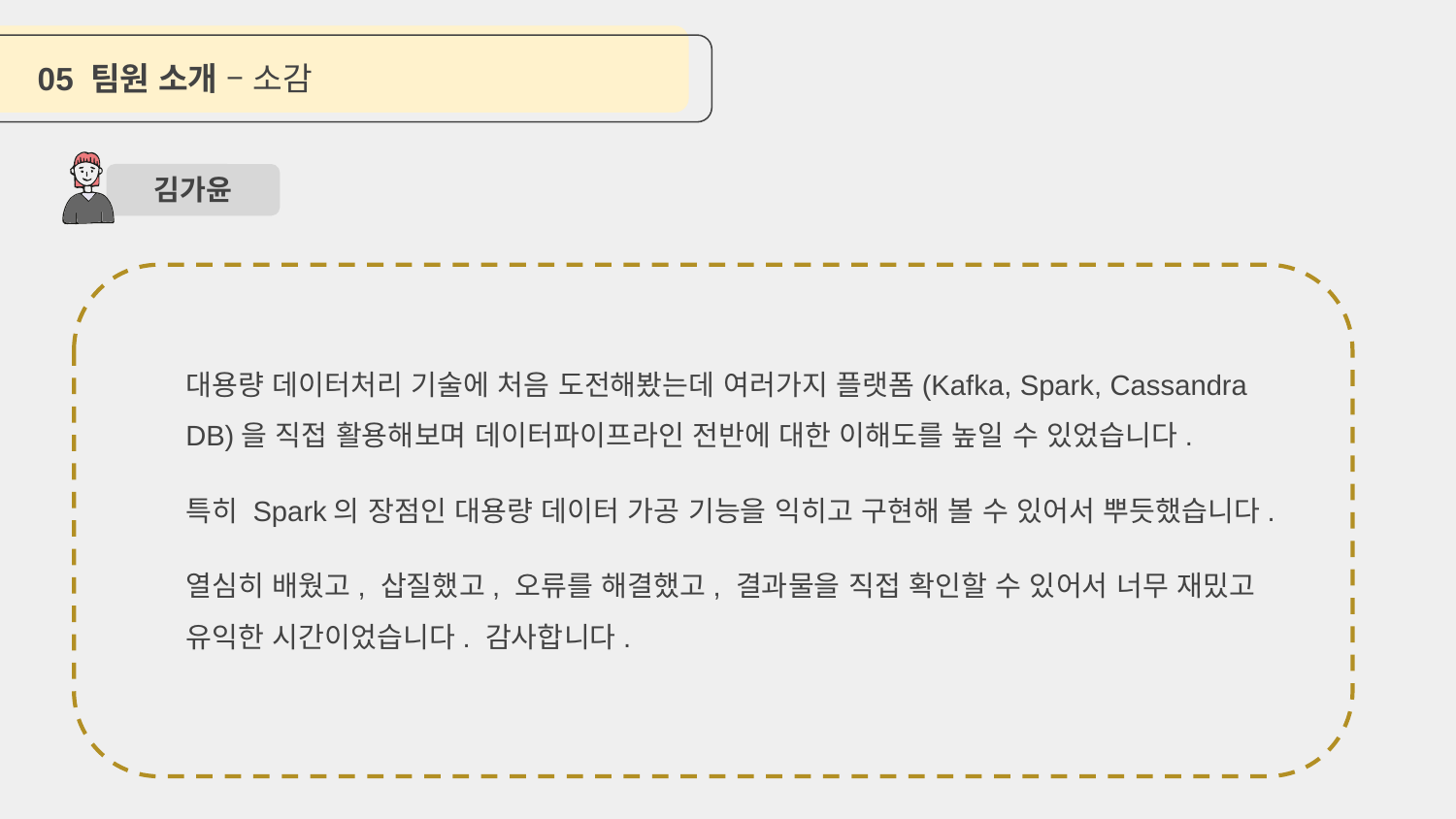

05 팀원 소개 – 소감

김가윤

대용량 데이터처리 기술에 처음 도전해봤는데 여러가지 플랫폼(Kafka, Spark, Cassandra DB)을 직접 활용해보며 데이터파이프라인 전반에 대한 이해도를 높일 수 있었습니다.
특히 Spark의 장점인 대용량 데이터 가공 기능을 익히고 구현해 볼 수 있어서 뿌듯했습니다.
열심히 배웠고, 삽질했고, 오류를 해결했고, 결과물을 직접 확인할 수 있어서 너무 재밌고   유익한 시간이었습니다. 감사합니다.